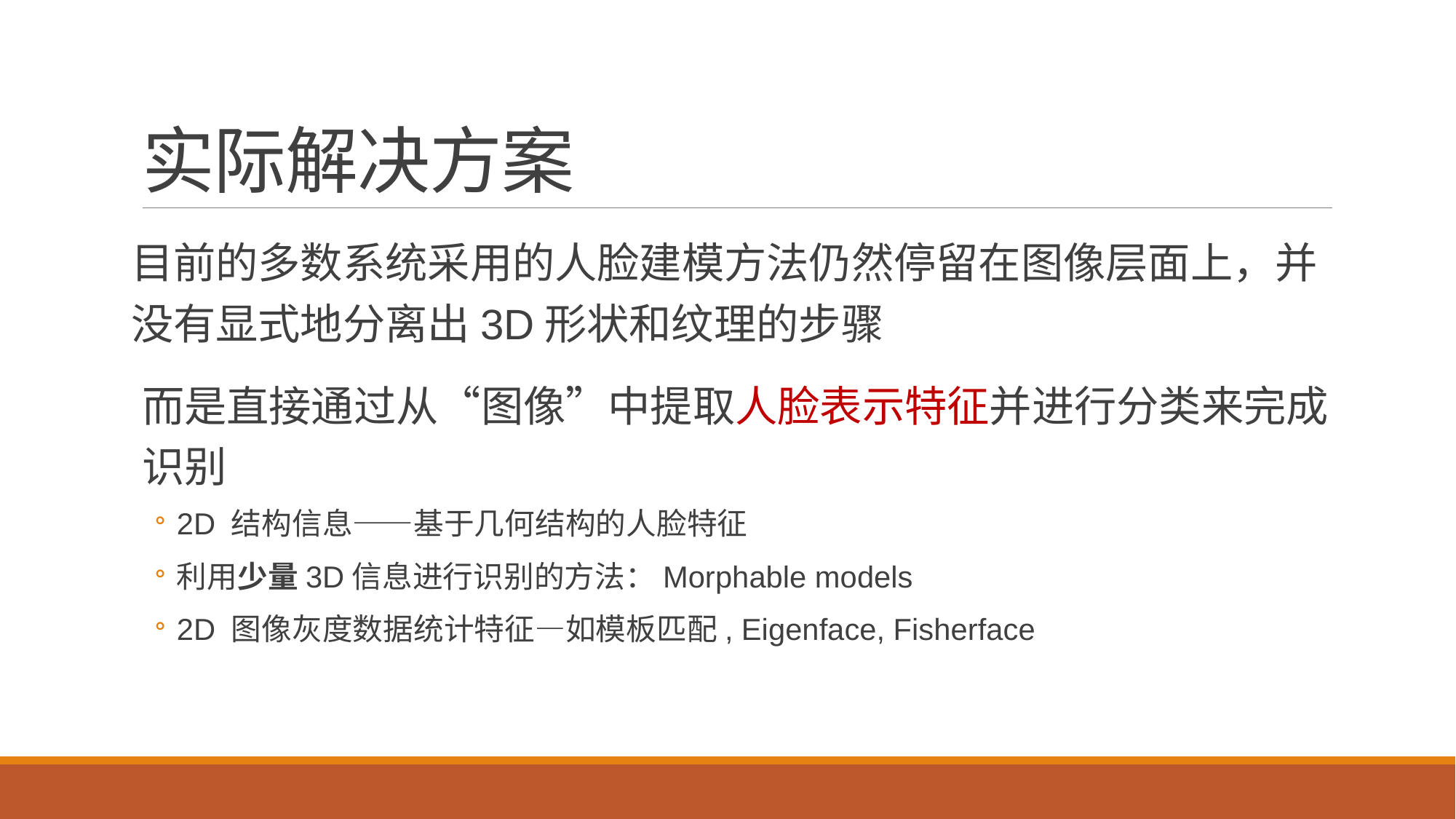

# 实际解决方案
目前的多数系统采用的人脸建模方法仍然停留在图像层面上，并没有显式地分离出3D形状和纹理的步骤
而是直接通过从“图像”中提取人脸表示特征并进行分类来完成识别
2D 结构信息——基于几何结构的人脸特征
利用少量3D信息进行识别的方法：Morphable models
2D 图像灰度数据统计特征—如模板匹配, Eigenface, Fisherface

56